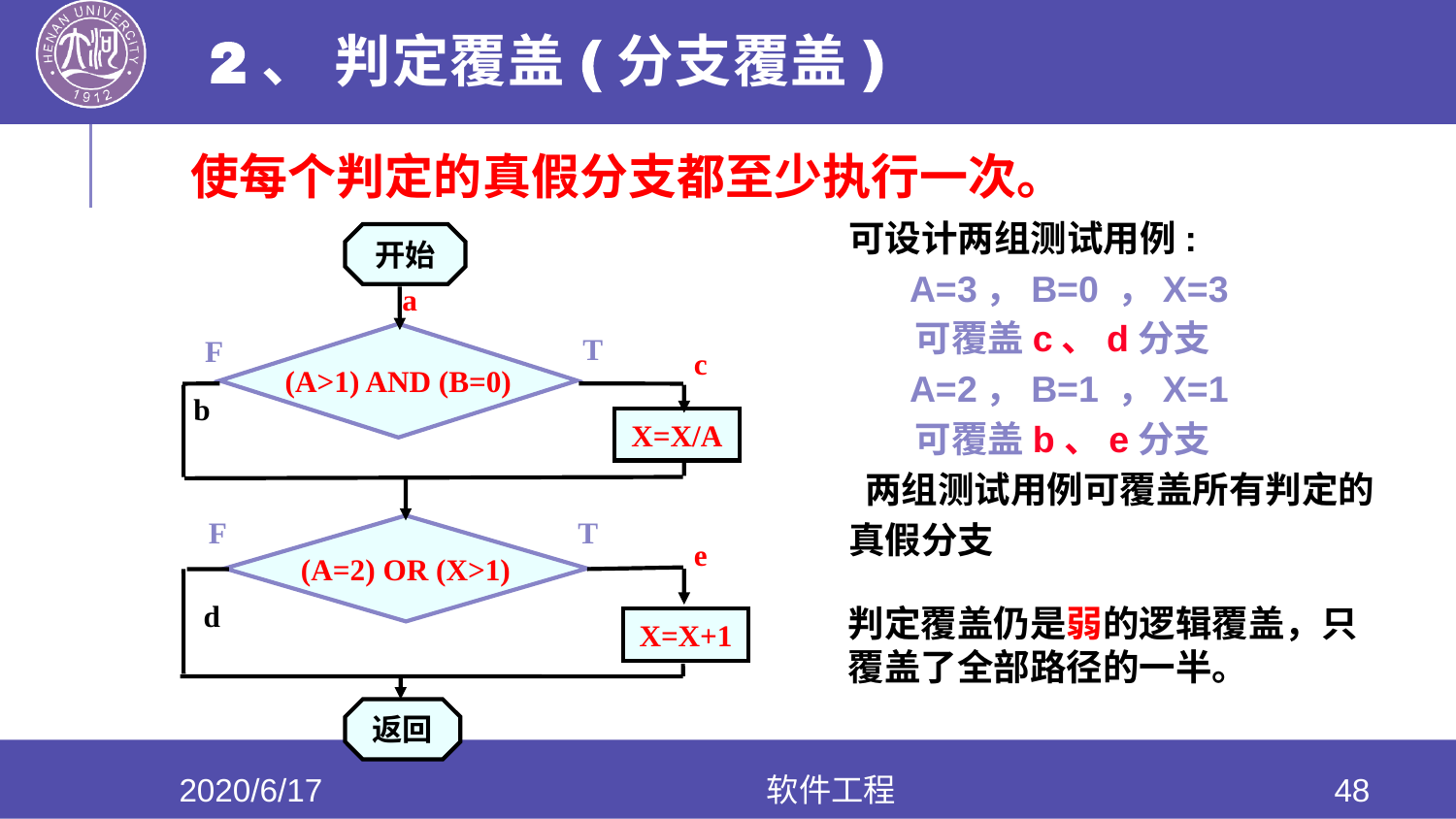

# 2、 判定覆盖(分支覆盖)
使每个判定的真假分支都至少执行一次。
可设计两组测试用例:
      A=3，B=0 ，X=3
       可覆盖c、d分支
      A=2，B=1 ，X=1
       可覆盖b、e分支
 两组测试用例可覆盖所有判定的真假分支
开始
a

(A>1) AND (B=0)
T
F
c

b
X=X/A

F
T
(A=2) OR (X>1)
e

d
X=X+1

返回
判定覆盖仍是弱的逻辑覆盖，只覆盖了全部路径的一半。
2020/6/17
软件工程
48